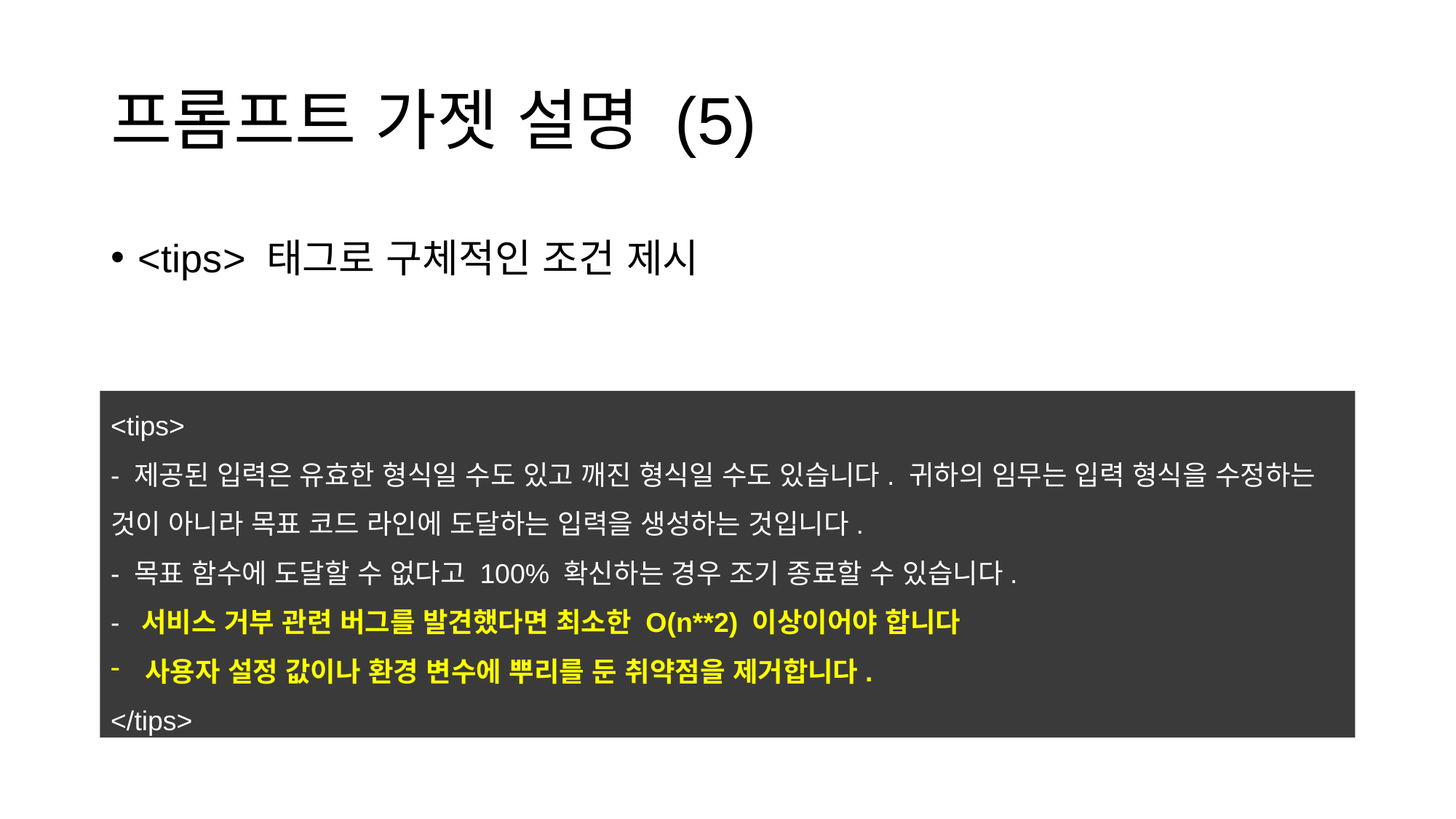

# 프롬프트 가젯 설명 (5)
<tips> 태그로 구체적인 조건 제시
<tips>
- 제공된 입력은 유효한 형식일 수도 있고 깨진 형식일 수도 있습니다. 귀하의 임무는 입력 형식을 수정하는 것이 아니라 목표 코드 라인에 도달하는 입력을 생성하는 것입니다.
- 목표 함수에 도달할 수 없다고 100% 확신하는 경우 조기 종료할 수 있습니다.
-  서비스 거부 관련 버그를 발견했다면 최소한 O(n**2) 이상이어야 합니다
사용자 설정 값이나 환경 변수에 뿌리를 둔 취약점을 제거합니다.
</tips>